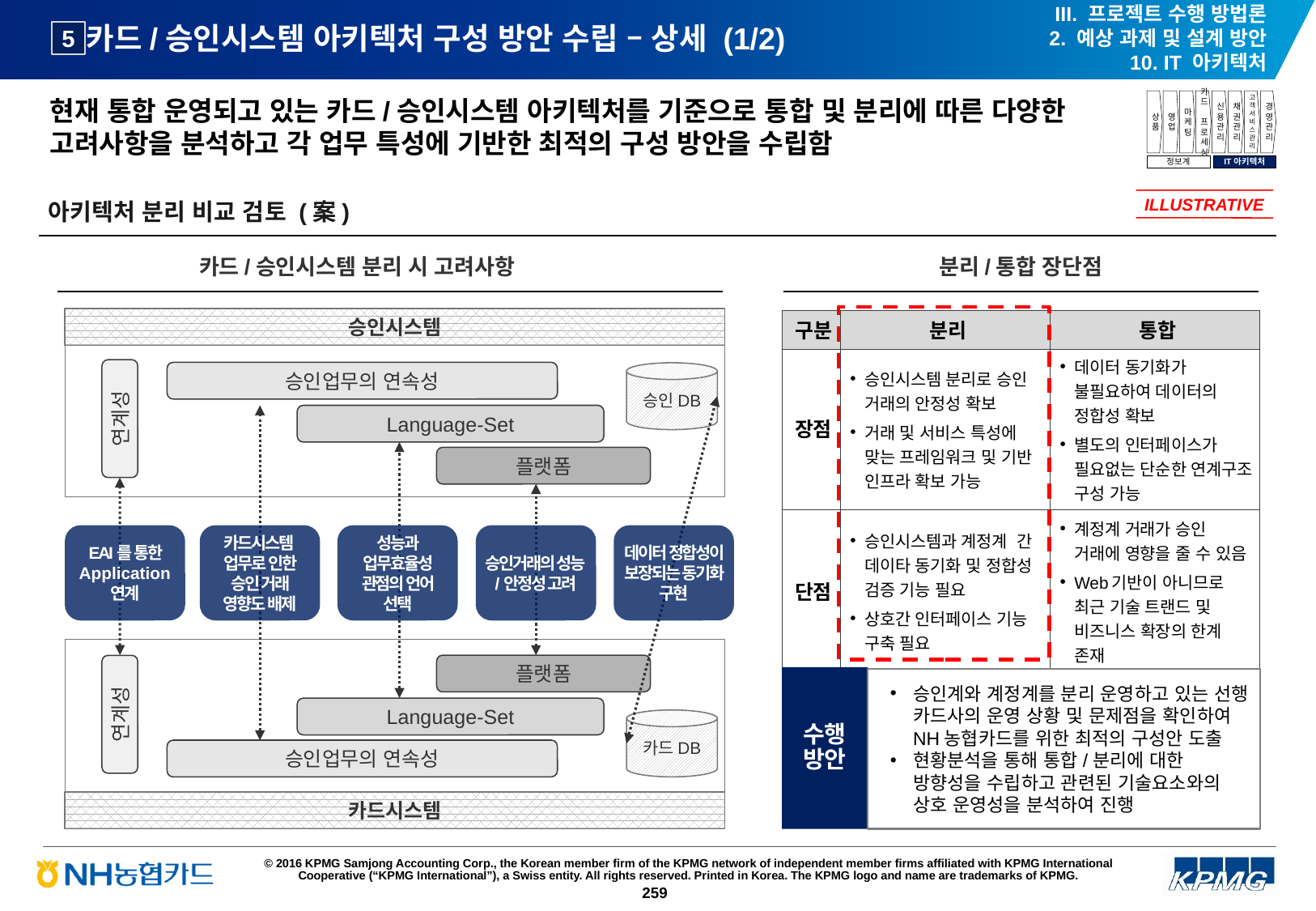

III. 프로젝트 수행 방법론
2. 예상 과제 및 설계 방안
10. IT 아키텍처
# 카드/승인시스템 아키텍처 구성 방안 수립 – 상세 (1/2)
5
현재 통합 운영되고 있는 카드/승인시스템 아키텍처를 기준으로 통합 및 분리에 따른 다양한 고려사항을 분석하고 각 업무 특성에 기반한 최적의 구성 방안을 수립함

상품
영업
마케팅
카드
프로세싱
신용관리
채권관리
고객서비스관리
경영관리
정보계
IT아키텍처
아키텍처 분리 비교 검토 (案)
ILLUSTRATIVE
카드/승인시스템 분리 시 고려사항
분리/통합 장단점

승인시스템

승인업무의 연속성
승인DB
연계성
Language-Set
플랫폼
EAI를 통한 Application 연계
카드시스템  업무로 인한 승인 거래 영향도 배제
성능과 업무효율성 관점의 언어 선택
승인거래의 성능/안정성 고려
데이터 정합성이 보장되는 동기화 구현

플랫폼
연계성
Language-Set
카드DB
승인업무의 연속성
카드시스템
| 구분 | 분리 | 통합 |
| --- | --- | --- |
| 장점 | 승인시스템 분리로 승인 거래의 안정성 확보 거래 및 서비스 특성에 맞는 프레임워크 및 기반 인프라 확보 가능 | 데이터 동기화가 불필요하여 데이터의 정합성 확보 별도의 인터페이스가 필요없는 단순한 연계구조 구성 가능 |
| 단점 | 승인시스템과 계정계 간 데이타 동기화 및 정합성 검증 기능 필요 상호간 인터페이스 기능 구축 필요 | 계정계 거래가 승인 거래에 영향을 줄 수 있음 Web기반이 아니므로 최근 기술 트랜드 및 비즈니스 확장의 한계 존재 |
수행 방안
승인계와 계정계를 분리 운영하고 있는 선행 카드사의 운영 상황 및 문제점을 확인하여 NH농협카드를 위한 최적의 구성안 도출
현황분석을 통해 통합/분리에 대한 방향성을 수립하고 관련된 기술요소와의 상호 운영성을 분석하여 진행